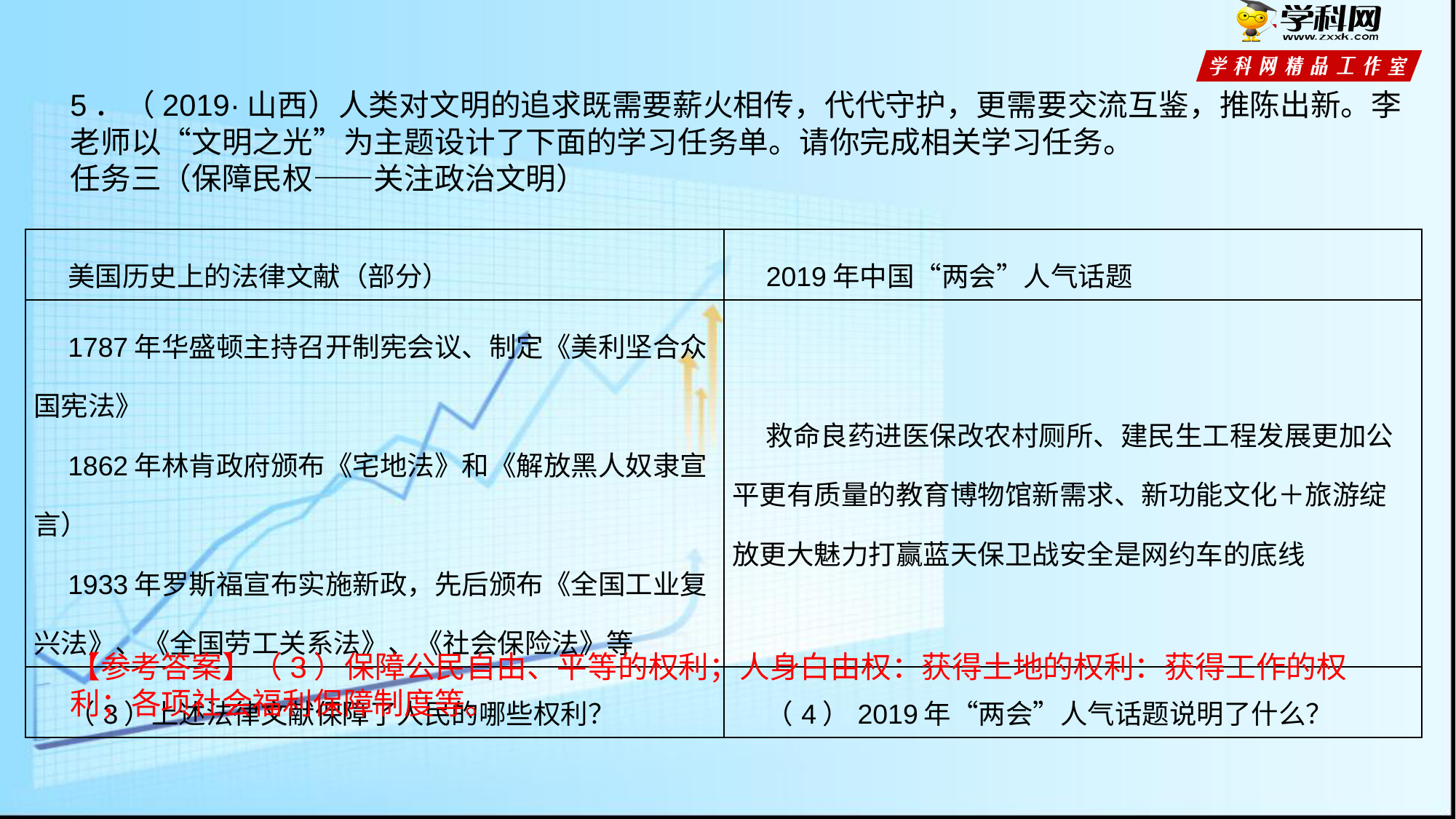

5．（2019·山西）人类对文明的追求既需要薪火相传，代代守护，更需要交流互鉴，推陈出新。李老师以“文明之光”为主题设计了下面的学习任务单。请你完成相关学习任务。
任务三（保障民权——关注政治文明）
| 美国历史上的法律文献（部分） | 2019年中国“两会”人气话题 |
| --- | --- |
| 1787年华盛顿主持召开制宪会议、制定《美利坚合众国宪法》 1862年林肯政府颁布《宅地法》和《解放黑人奴隶宣言） 1933年罗斯福宣布实施新政，先后颁布《全国工业复兴法》、《全国劳工关系法》、《社会保险法》等 | 救命良药进医保改农村厕所、建民生工程发展更加公平更有质量的教育博物馆新需求、新功能文化＋旅游绽放更大魅力打赢蓝天保卫战安全是网约车的底线 |
| （3）上述法律文献保障了人民的哪些权利？ | （4）2019年“两会”人气话题说明了什么？ |
【参考答案】（3）保障公民自由、平等的权利；人身白由权：获得土地的权利：获得工作的权利；各项社会福利保障制度等。